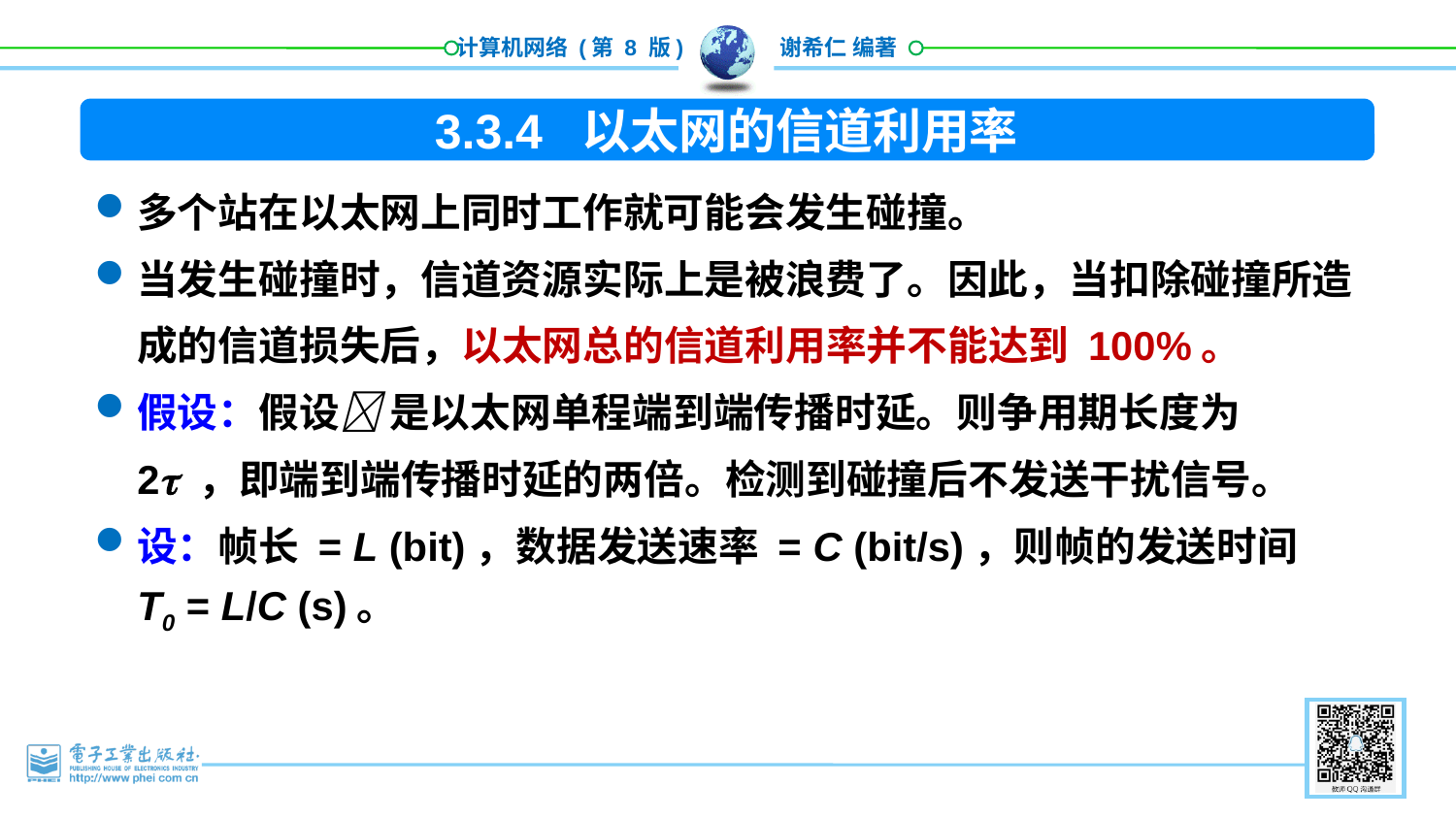

3.3.4  以太网的信道利用率

多个站在以太网上同时工作就可能会发生碰撞。
当发生碰撞时，信道资源实际上是被浪费了。因此，当扣除碰撞所造成的信道损失后，以太网总的信道利用率并不能达到 100%。
假设：假设τ 是以太网单程端到端传播时延。则争用期长度为 2τ ，即端到端传播时延的两倍。检测到碰撞后不发送干扰信号。
设：帧长 = L (bit)，数据发送速率 = C (bit/s)，则帧的发送时间  T0 = L/C (s)。